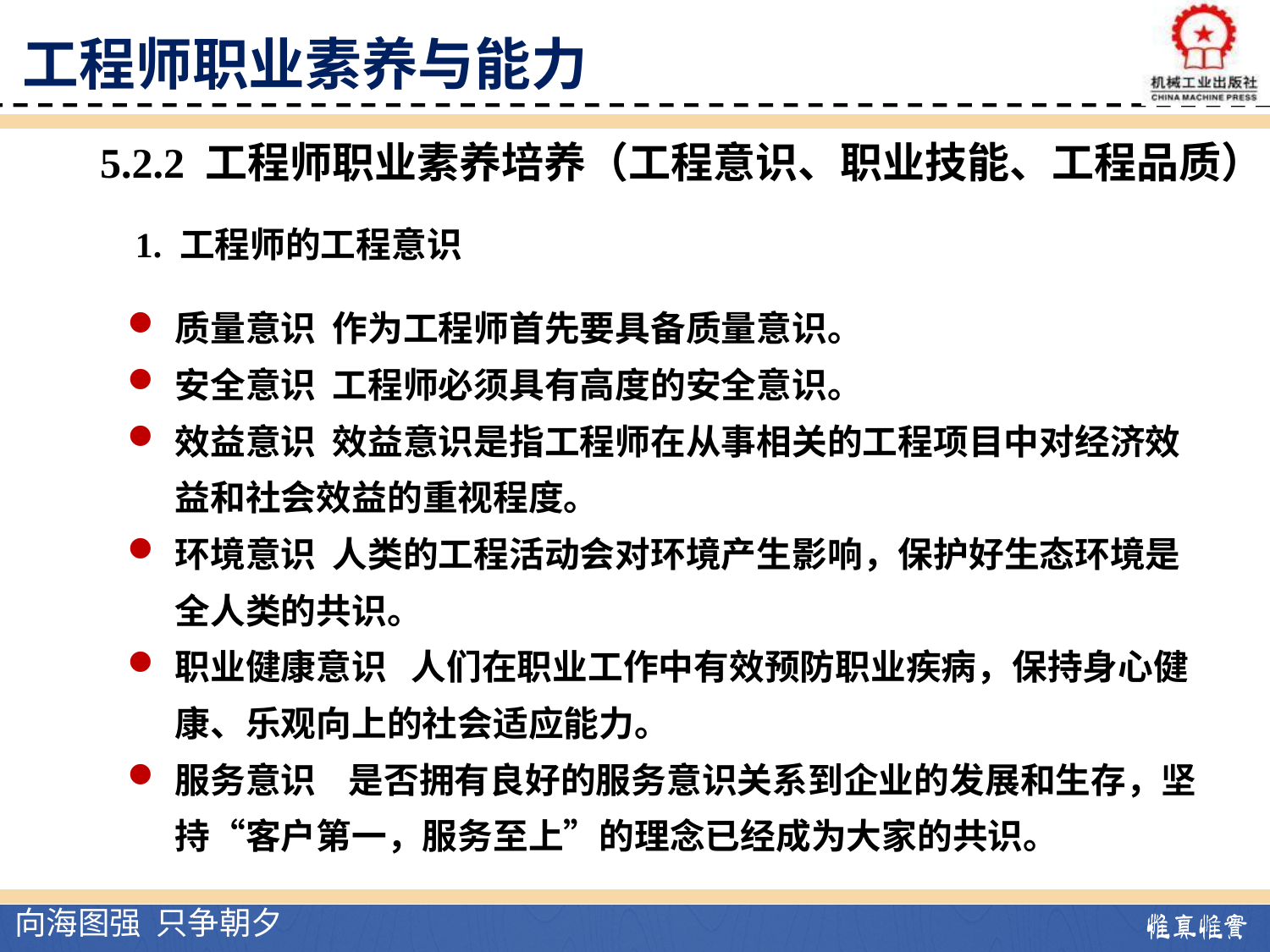

工程师职业素养与能力
5.2.2 工程师职业素养培养（工程意识、职业技能、工程品质）
1. 工程师的工程意识
质量意识  作为工程师首先要具备质量意识。
安全意识  工程师必须具有高度的安全意识。
效益意识  效益意识是指工程师在从事相关的工程项目中对经济效益和社会效益的重视程度。
环境意识  人类的工程活动会对环境产生影响，保护好生态环境是全人类的共识。
职业健康意识   人们在职业工作中有效预防职业疾病，保持身心健康、乐观向上的社会适应能力。
服务意识    是否拥有良好的服务意识关系到企业的发展和生存，坚持“客户第一，服务至上”的理念已经成为大家的共识。